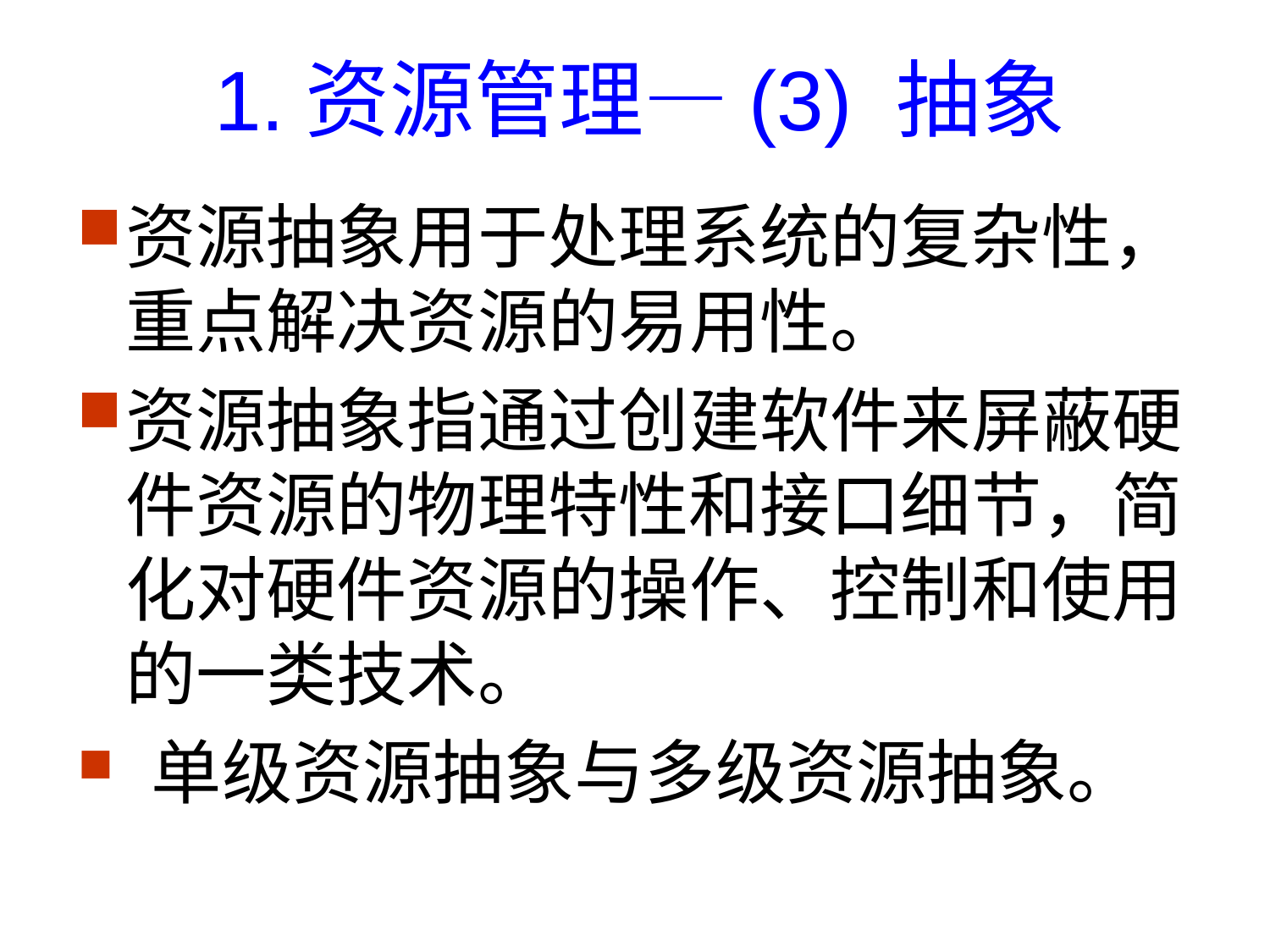

# 1.资源管理—(3) 抽象
资源抽象用于处理系统的复杂性，重点解决资源的易用性。
资源抽象指通过创建软件来屏蔽硬件资源的物理特性和接口细节，简化对硬件资源的操作、控制和使用的一类技术。
 单级资源抽象与多级资源抽象。